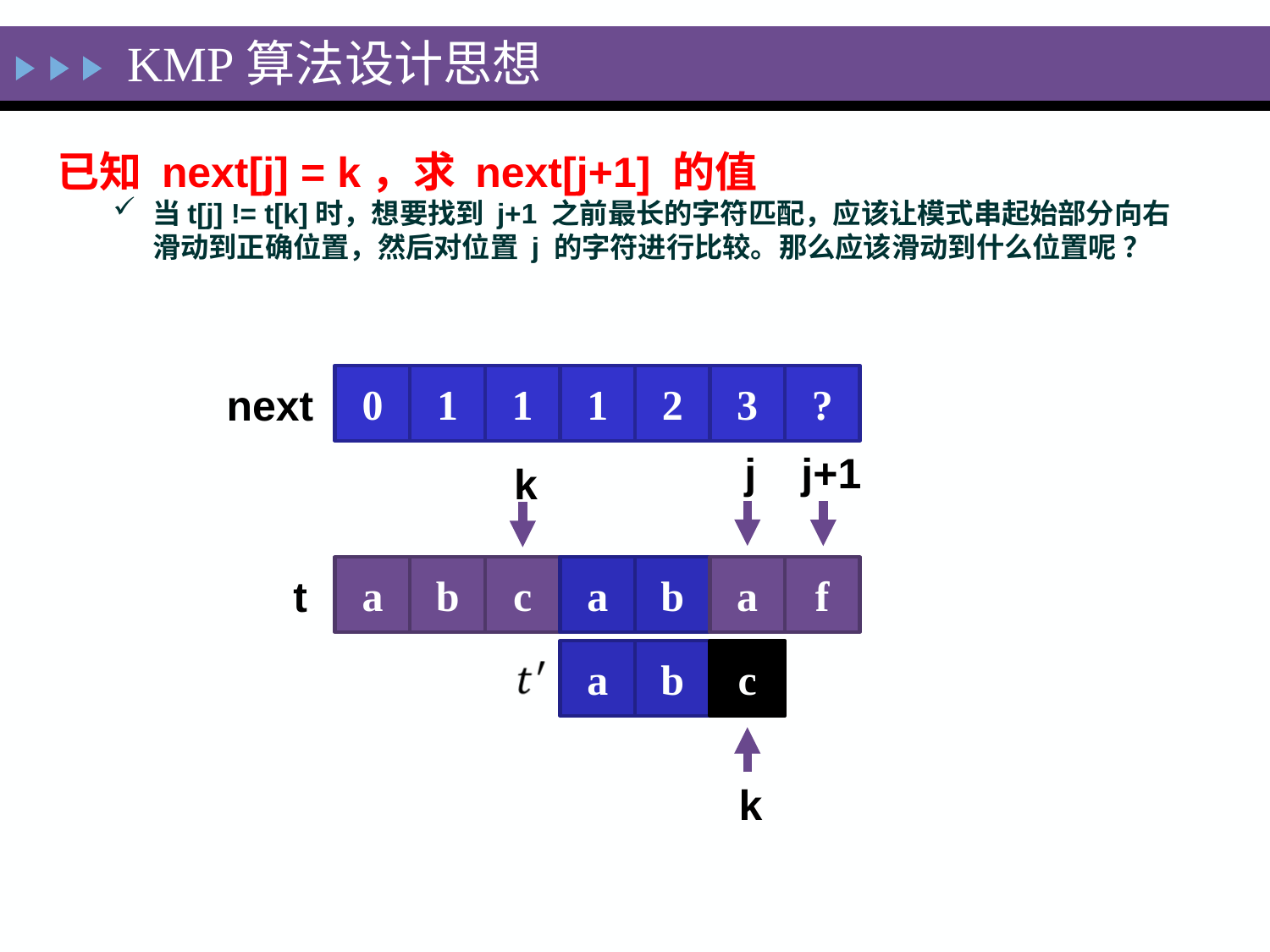

KMP算法设计思想
已知 next[j] = k，求 next[j+1] 的值
当t[j] != t[k]时，想要找到 j+1 之前最长的字符匹配，应该让模式串起始部分向右滑动到正确位置，然后对位置 j 的字符进行比较。那么应该滑动到什么位置呢 ？
0
1
1
1
2
3
?
next
j
j+1
k
a
b
c
a
b
a
f
t
a
b
c

k